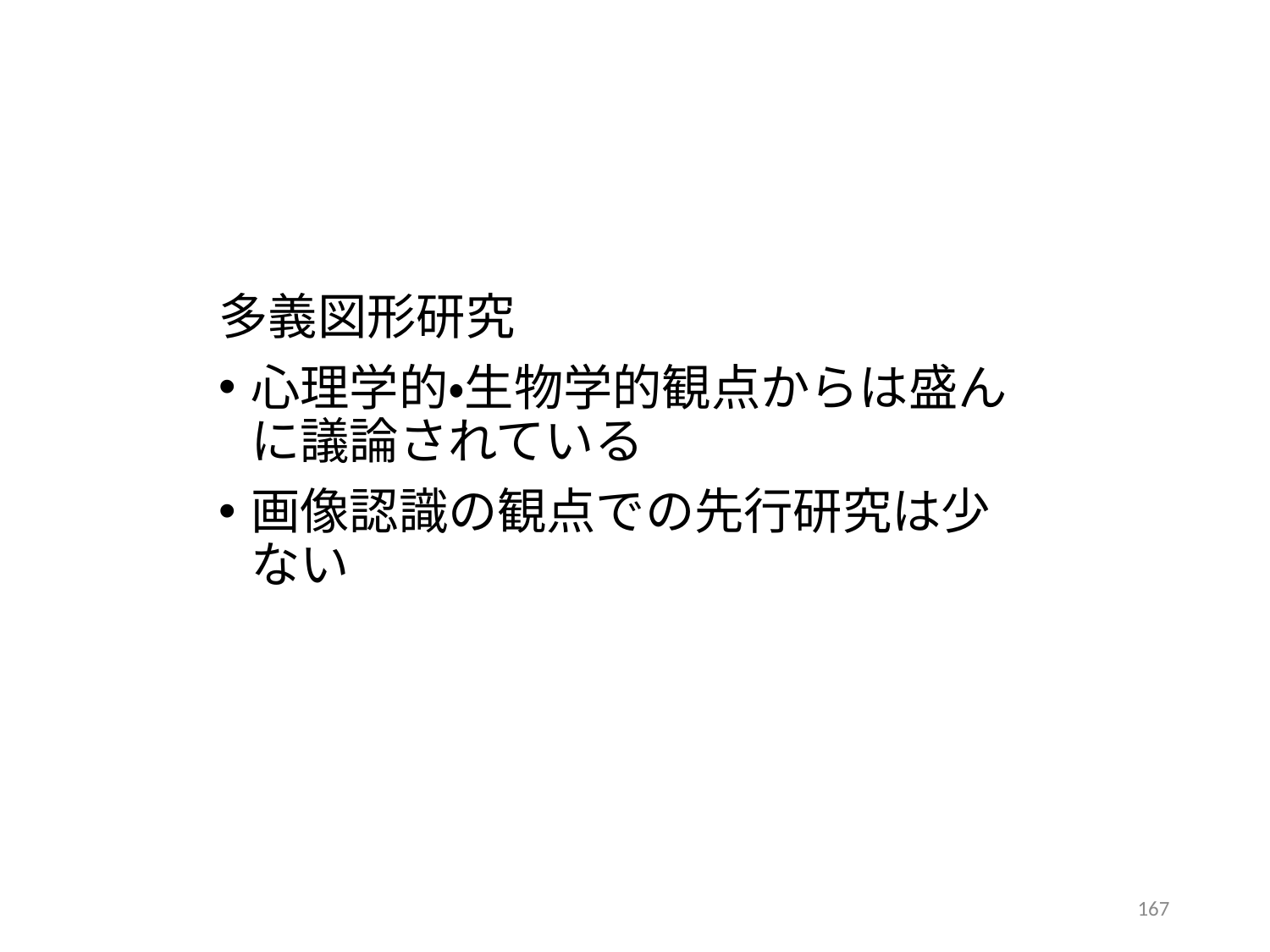

#
多義図形研究
心理学的・生物学的観点からは盛んに議論されている
画像認識の観点での先行研究は少ない

167